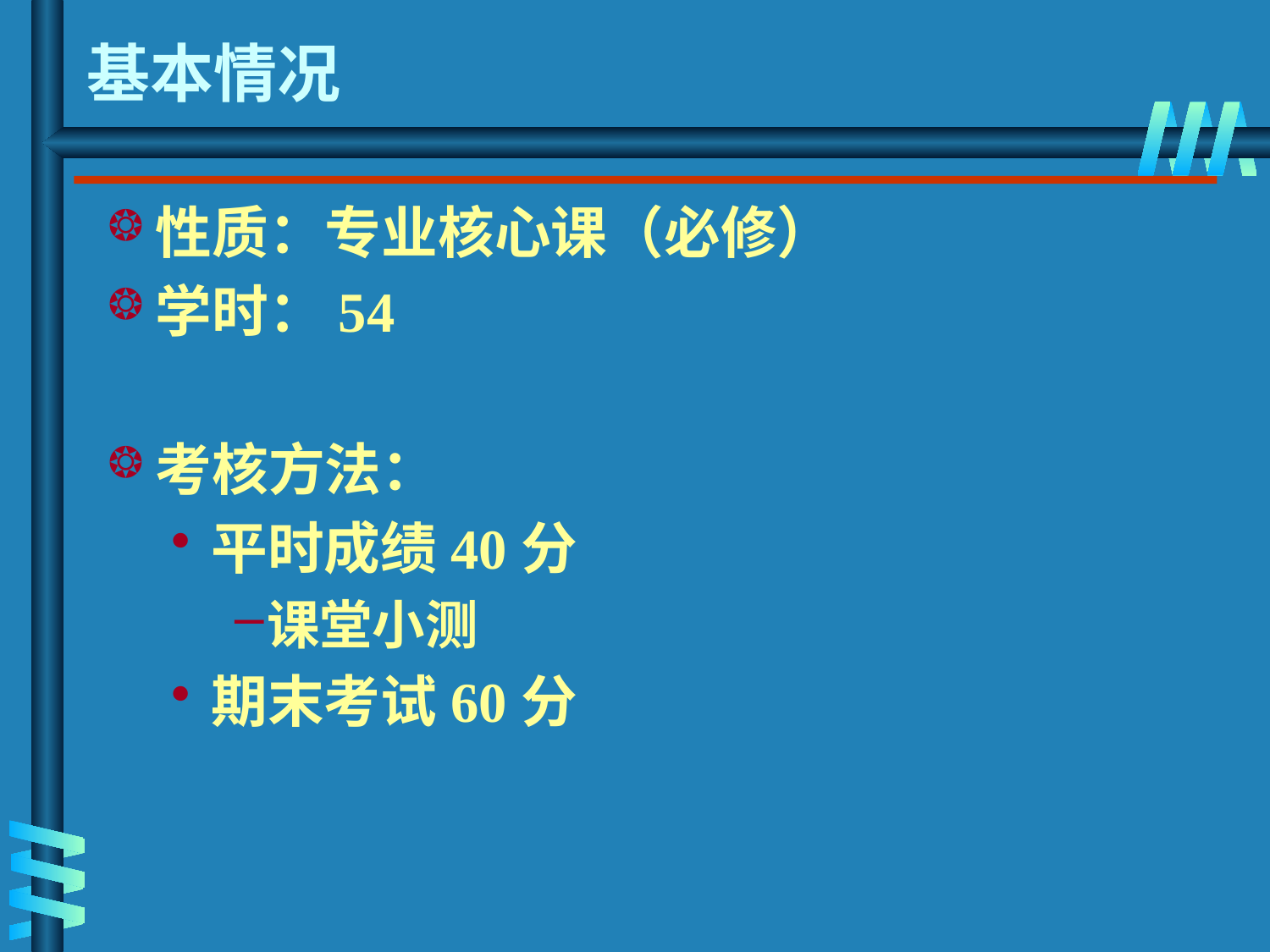

# 基本情况
性质：专业核心课（必修）
学时：54

考核方法：
平时成绩40分
课堂小测
期末考试60分